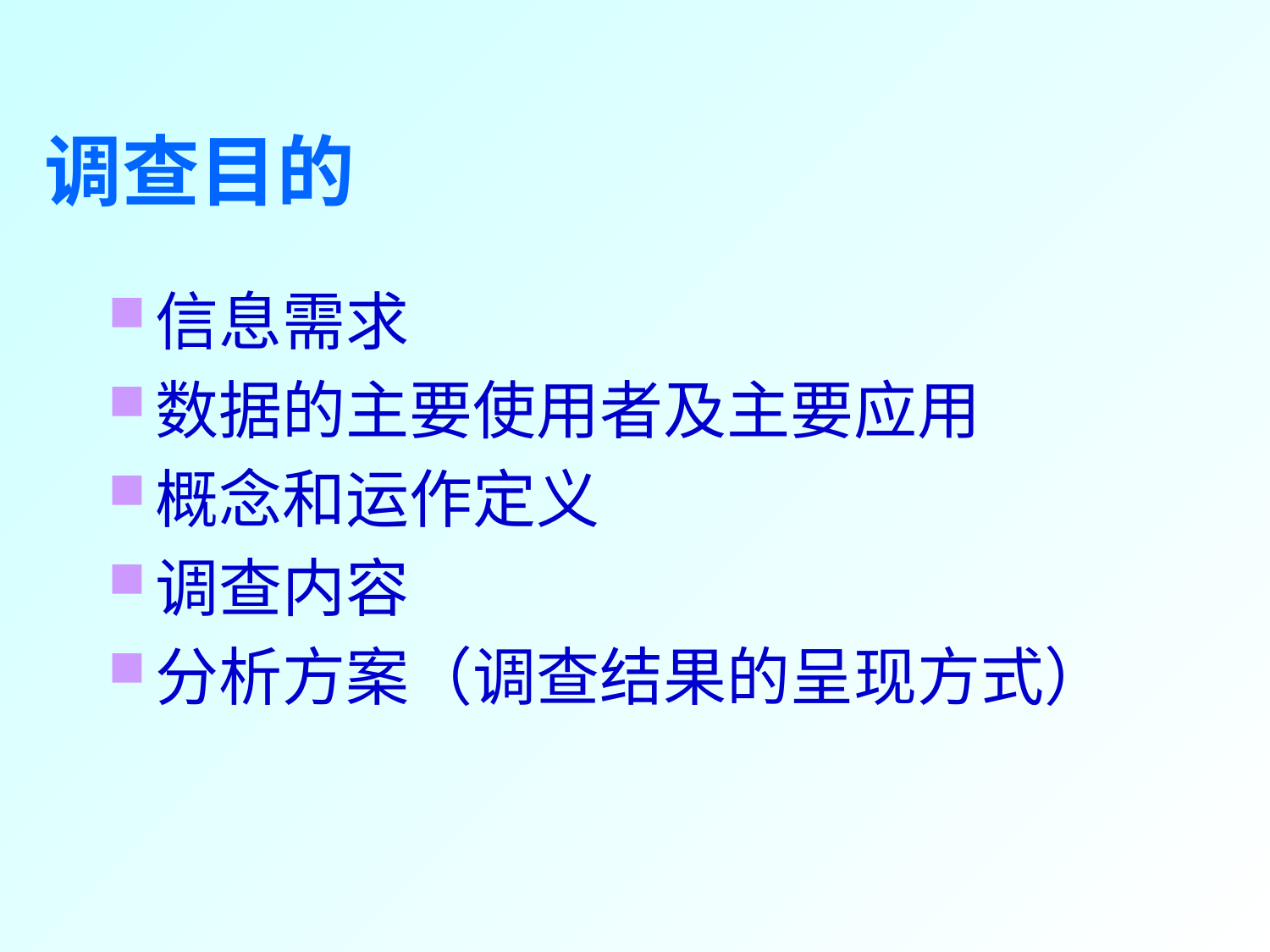

# 调查目的
信息需求
数据的主要使用者及主要应用
概念和运作定义
调查内容
分析方案（调查结果的呈现方式）